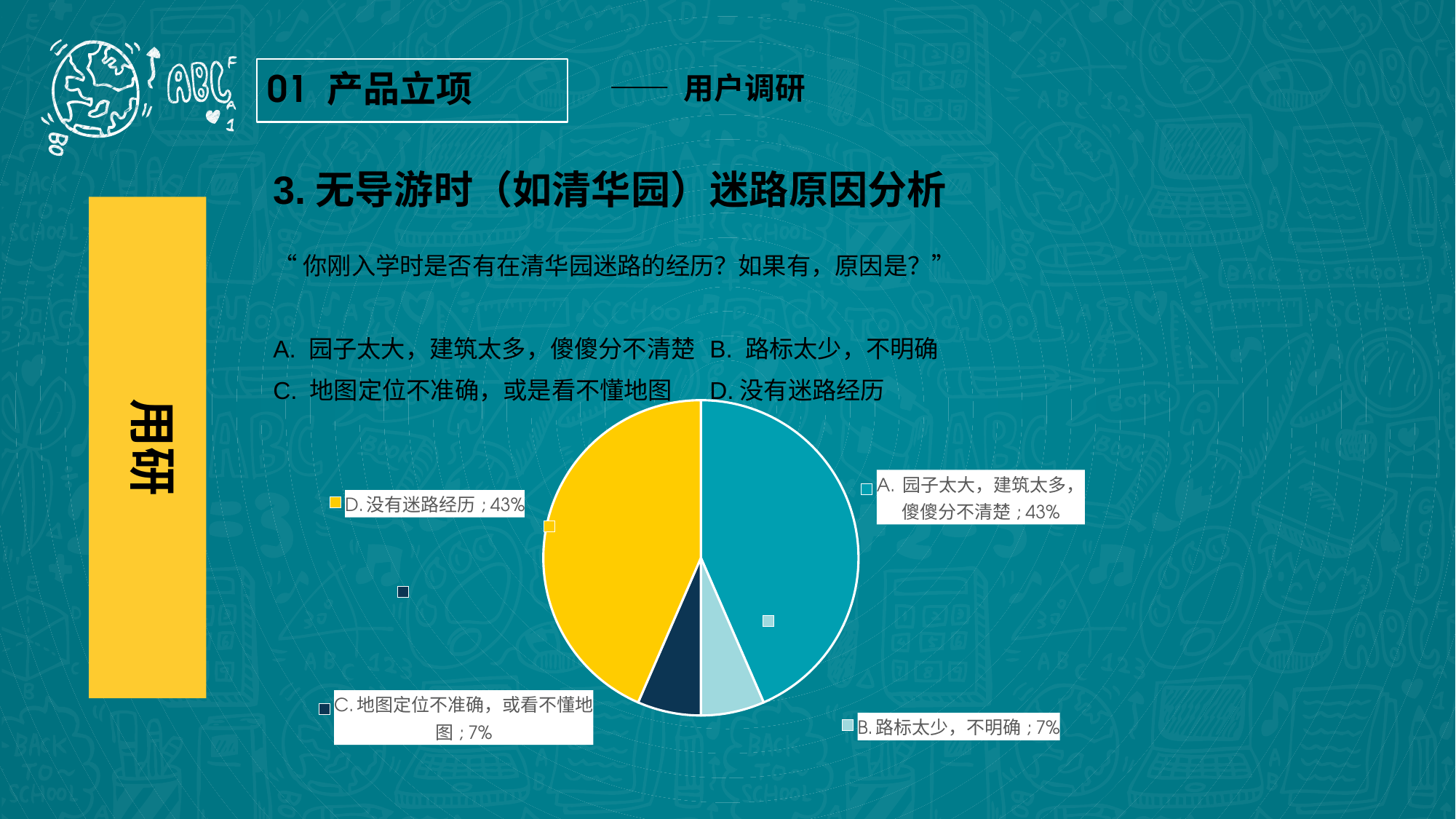

—— 用户调研
01 产品立项
3.无导游时（如清华园）迷路原因分析

“你刚入学时是否有在清华园迷路的经历？如果有，原因是？”

A. 园子太大，建筑太多，傻傻分不清楚	B. 路标太少，不明确
C. 地图定位不准确，或是看不懂地图	D.没有迷路经历

用研

### Chart

| Category | 选项 |
|---|---|
| A. 园子太大，建筑太多，傻傻分不清楚 | 20.0 |
| B.路标太少，不明确 | 3.0 |
| C.地图定位不准确，或看不懂地图 | 3.0 |
| D.没有迷路经历 | 20.0 |